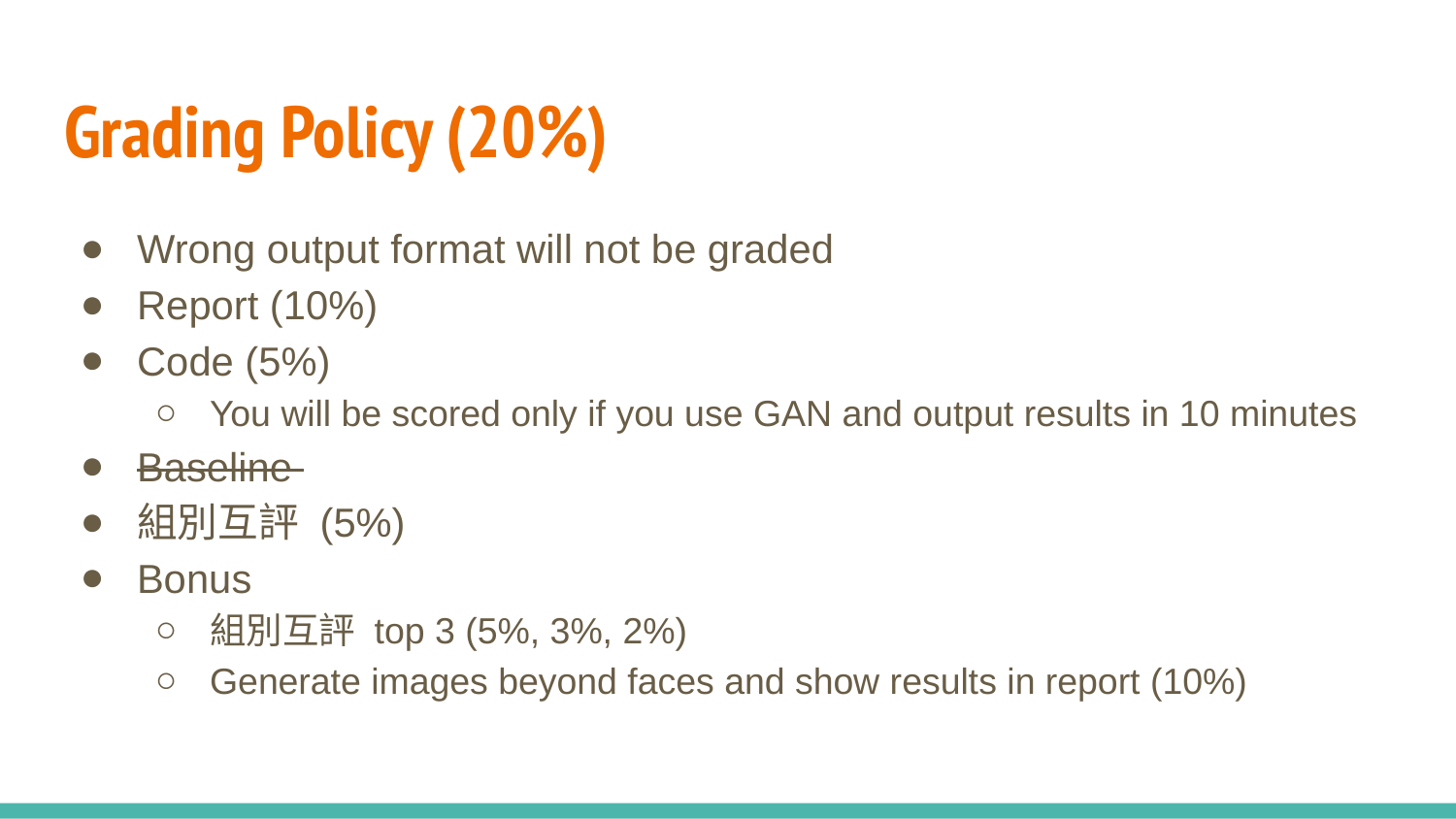

# Grading Policy (20%)
Wrong output format will not be graded
Report (10%)
Code (5%)
You will be scored only if you use GAN and output results in 10 minutes
Baseline
組別互評 (5%)
Bonus
組別互評 top 3 (5%, 3%, 2%)
Generate images beyond faces and show results in report (10%)